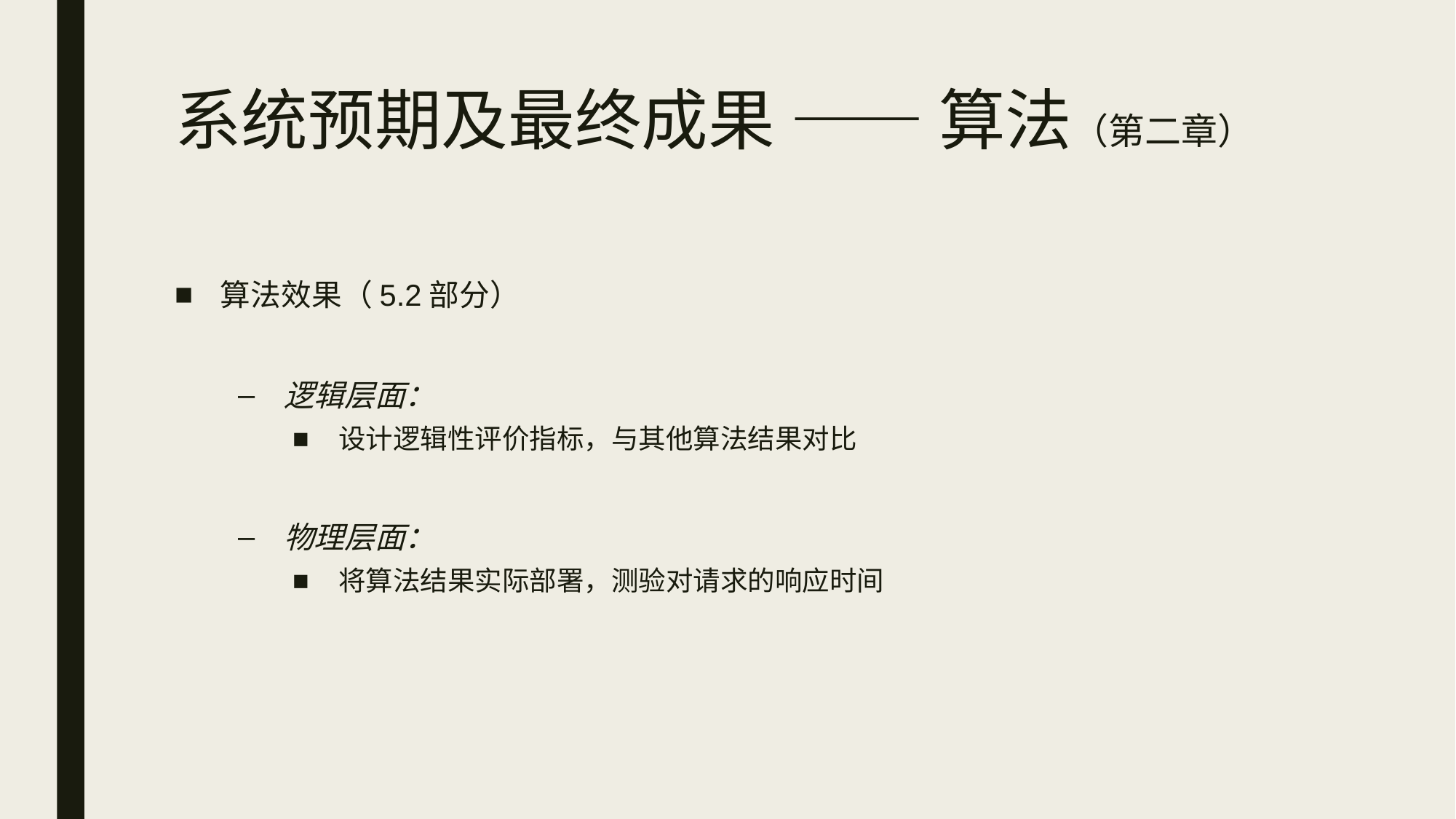

# 系统预期及最终成果 —— 算法（第二章）
算法效果（5.2部分）

逻辑层面：
设计逻辑性评价指标，与其他算法结果对比

物理层面：
将算法结果实际部署，测验对请求的响应时间